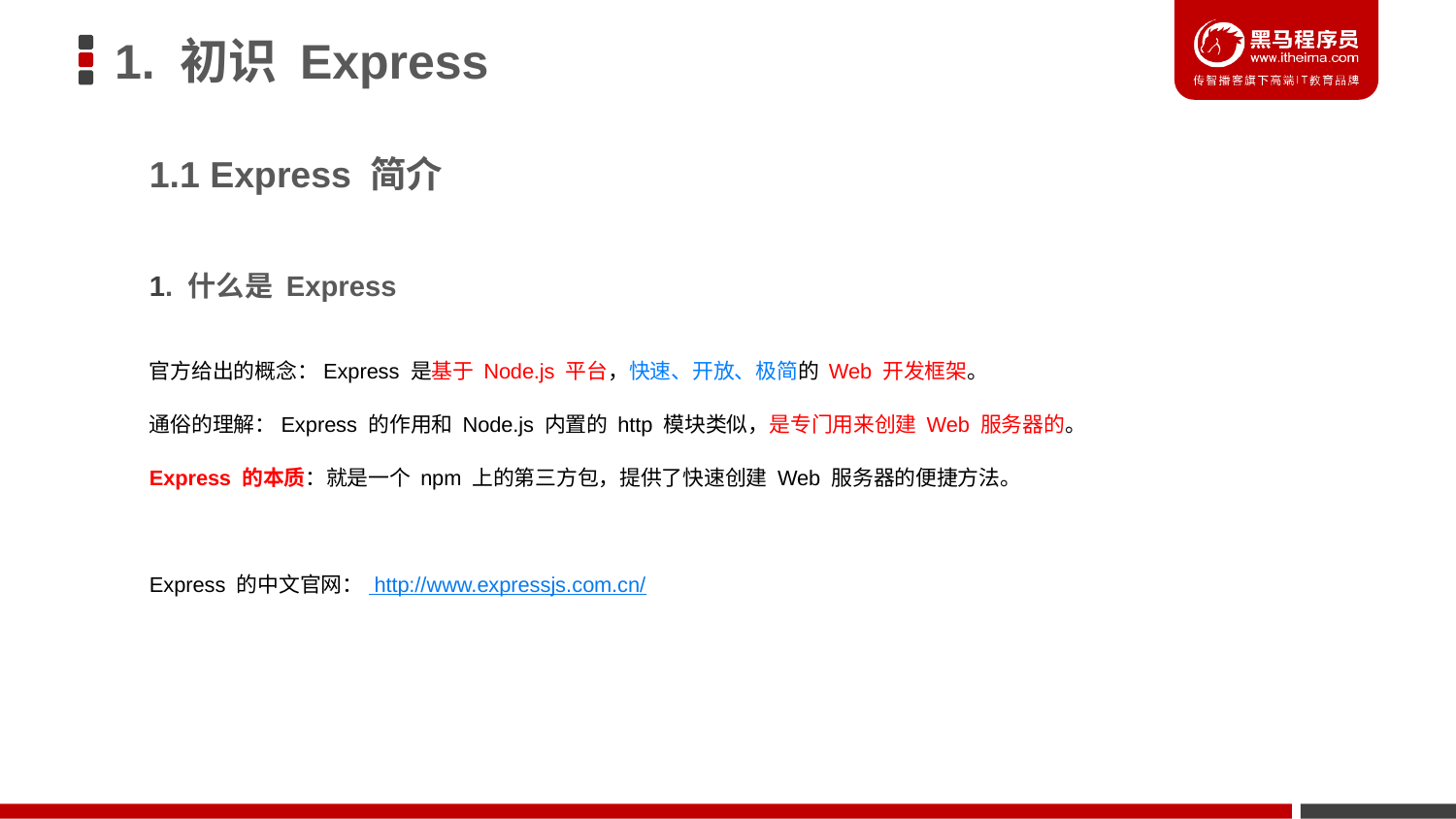

# 1. 初识 Express
1.1 Express 简介
1. 什么是 Express
官方给出的概念：Express 是基于 Node.js 平台，快速、开放、极简的 Web 开发框架。
通俗的理解：Express 的作用和 Node.js 内置的 http 模块类似，是专门用来创建 Web 服务器的。
Express 的本质：就是一个 npm 上的第三方包，提供了快速创建 Web 服务器的便捷方法。

Express 的中文官网： http://www.expressjs.com.cn/